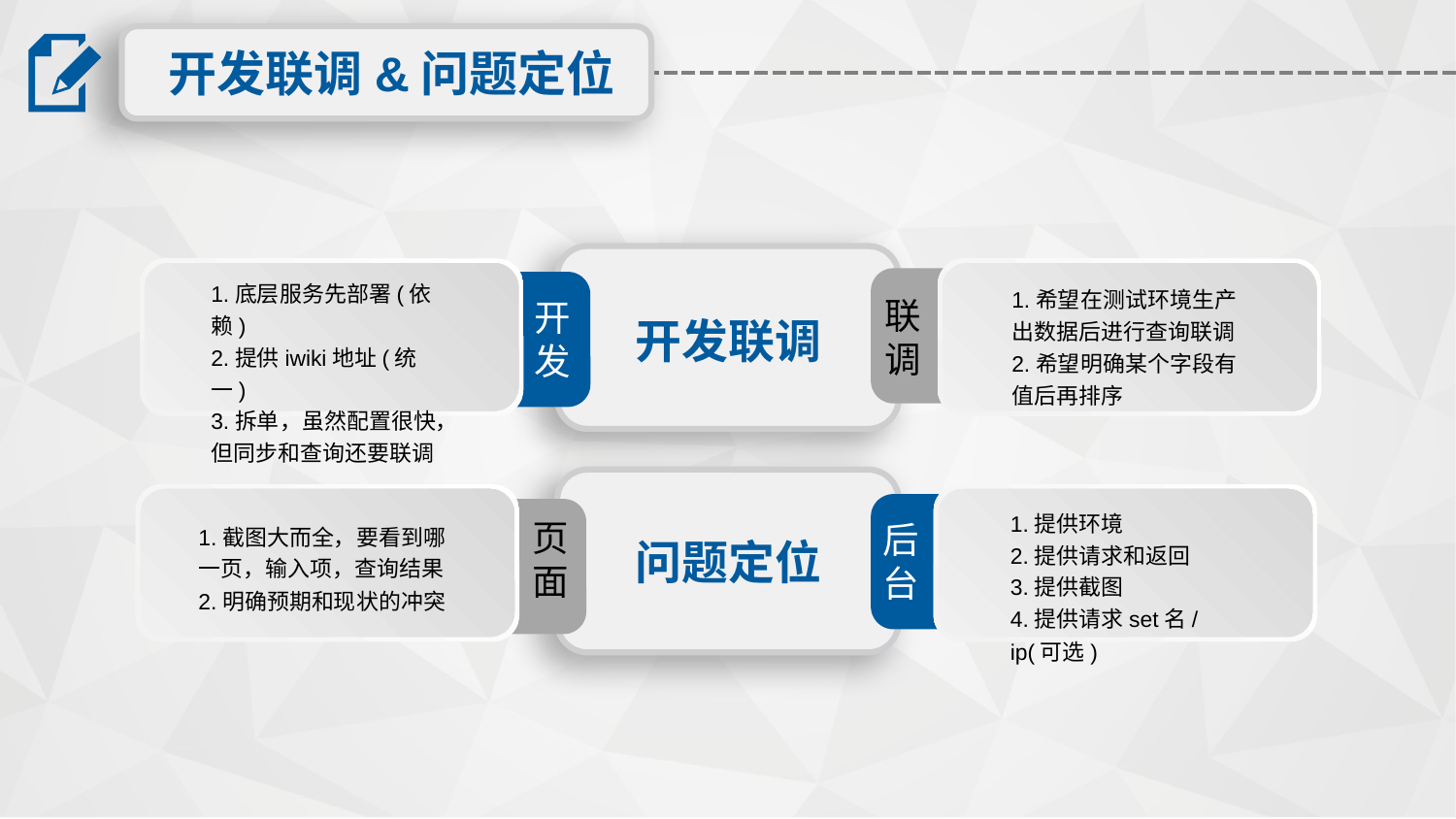

开发联调&问题定位

1.底层服务先部署(依赖)
2.提供iwiki地址(统一)
3.拆单，虽然配置很快，但同步和查询还要联调

1.希望在测试环境生产出数据后进行查询联调
2.希望明确某个字段有值后再排序
联
调
开
发
开发联调

1.提供环境
2.提供请求和返回
3.提供截图
4.提供请求set名/ip(可选)
页
面
后
台
1.截图大而全，要看到哪一页，输入项，查询结果
2.明确预期和现状的冲突
问题定位